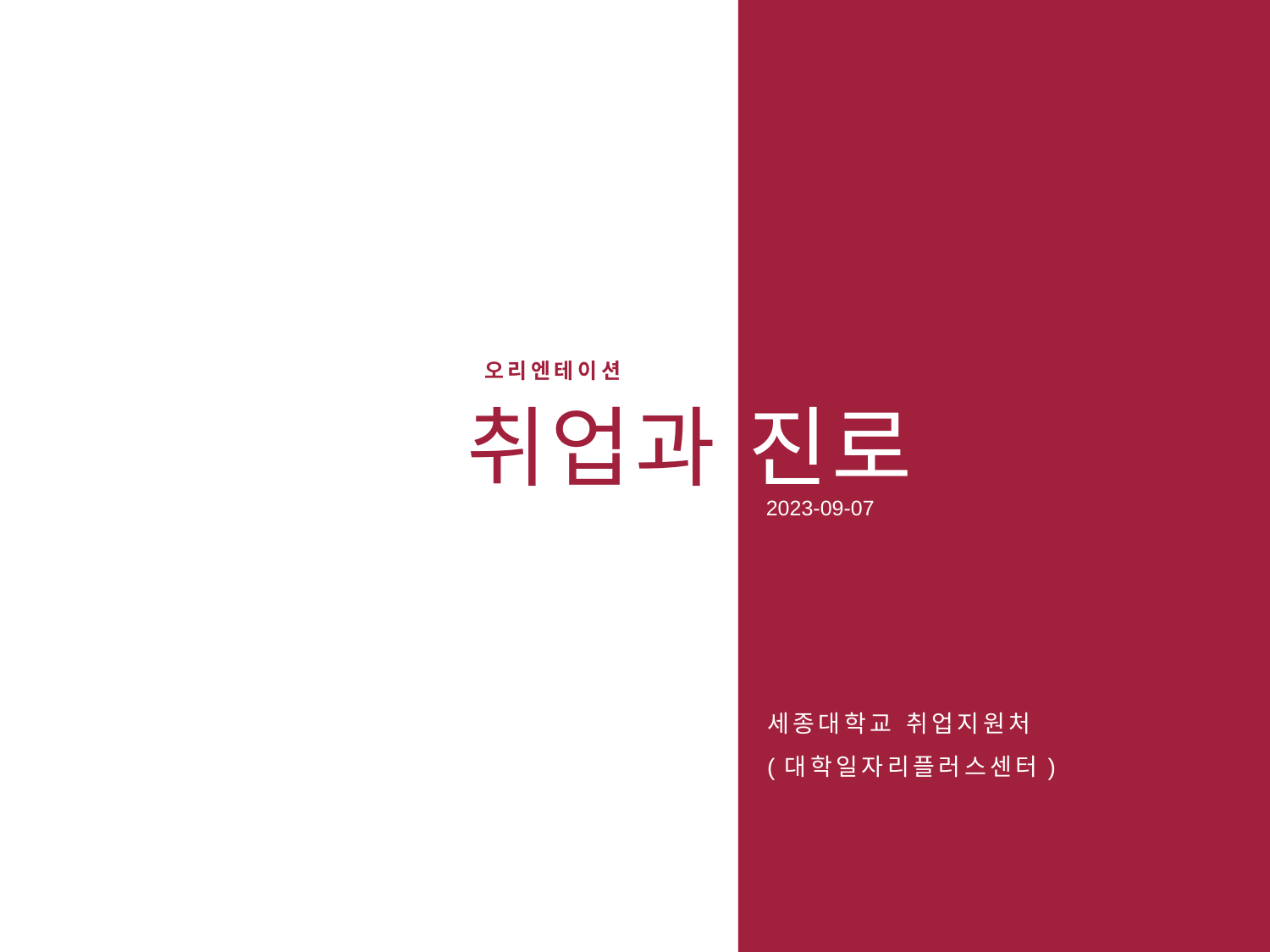

오리엔테이션
취업과 진로
2023-09-07
세종대학교 취업지원처
(대학일자리플러스센터)